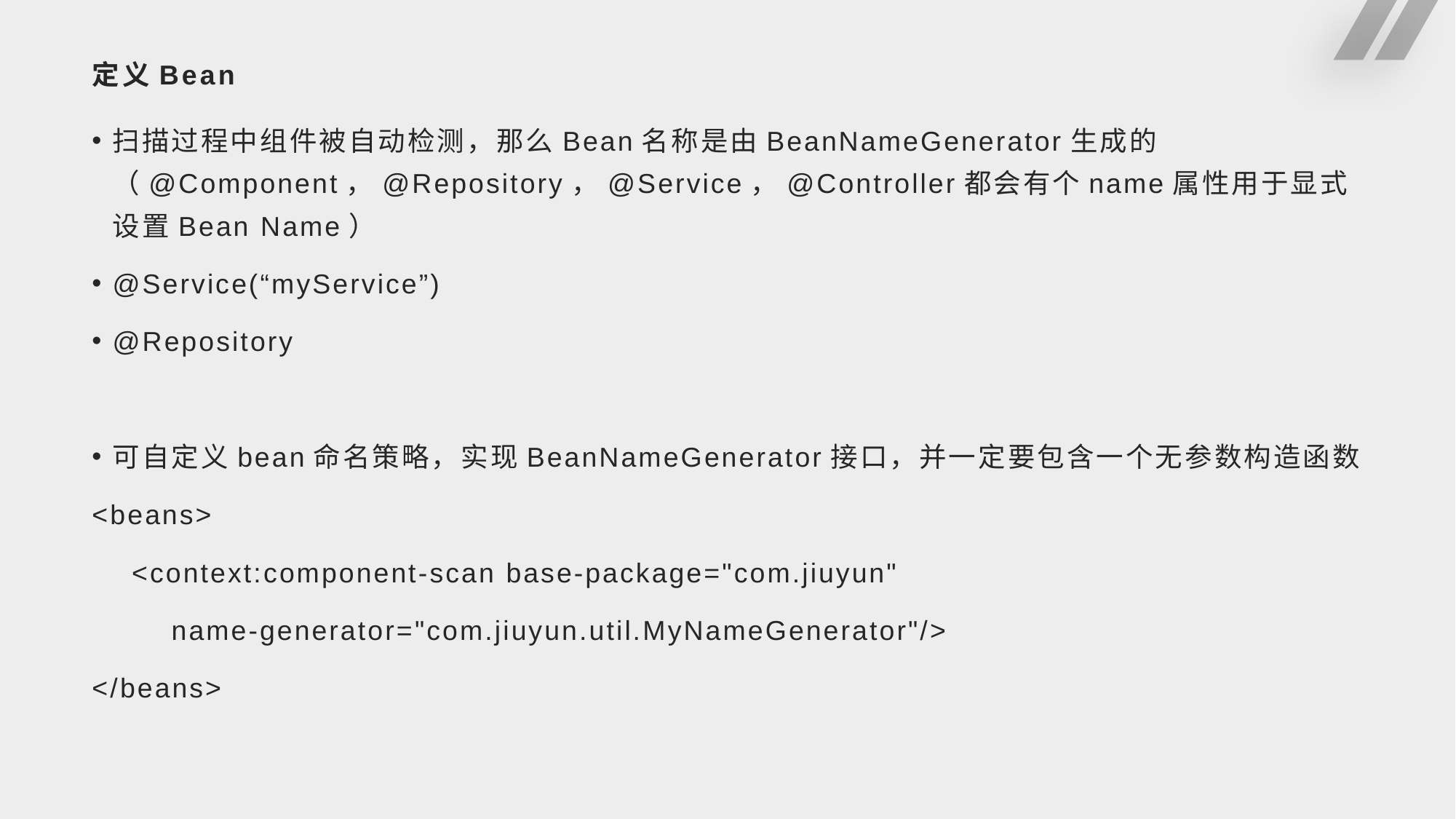

# 定义Bean
扫描过程中组件被自动检测，那么Bean名称是由BeanNameGenerator生成的（@Component，@Repository，@Service，@Controller都会有个name属性用于显式设置Bean Name）
@Service(“myService”)
@Repository

可自定义bean命名策略，实现BeanNameGenerator接口，并一定要包含一个无参数构造函数
<beans>
    <context:component-scan base-package="com.jiuyun"
        name-generator="com.jiuyun.util.MyNameGenerator"/>
</beans>